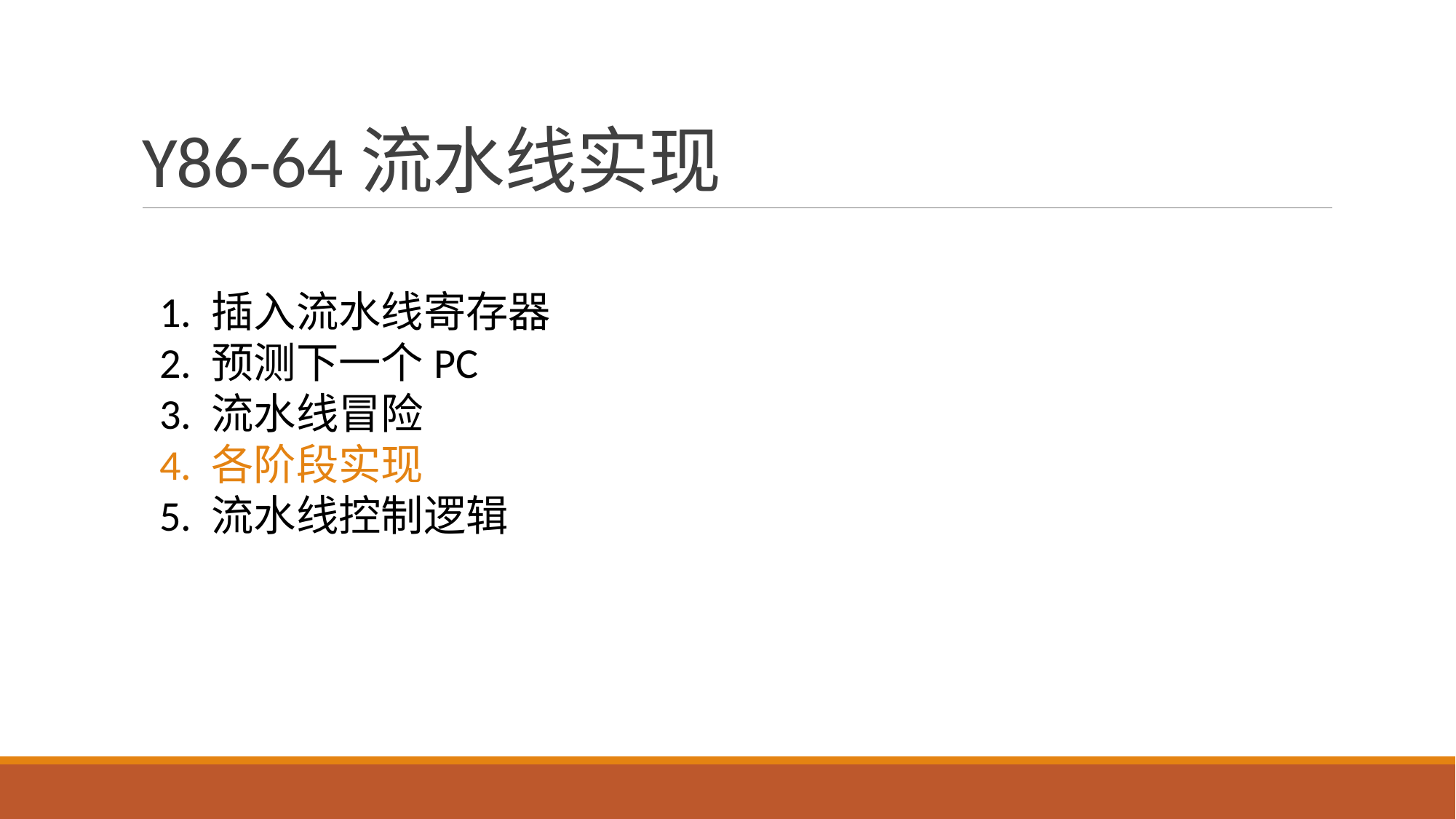

# Y86-64流水线实现
1. 插入流水线寄存器
2. 预测下一个PC
3. 流水线冒险
4. 各阶段实现
5. 流水线控制逻辑